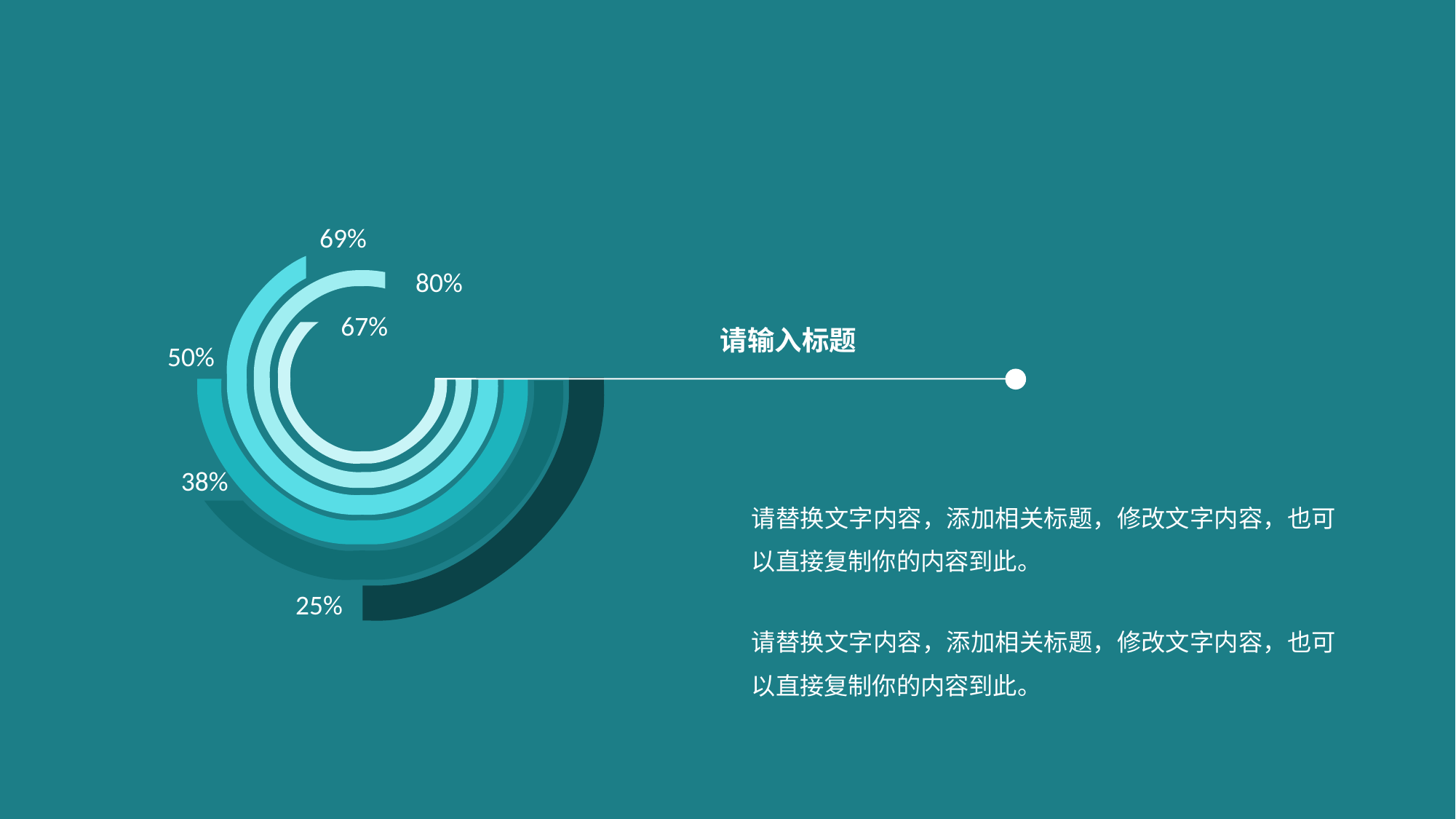

69%

80%
67%
请输入标题
50%

38%
请替换文字内容，添加相关标题，修改文字内容，也可以直接复制你的内容到此。
25%
请替换文字内容，添加相关标题，修改文字内容，也可以直接复制你的内容到此。